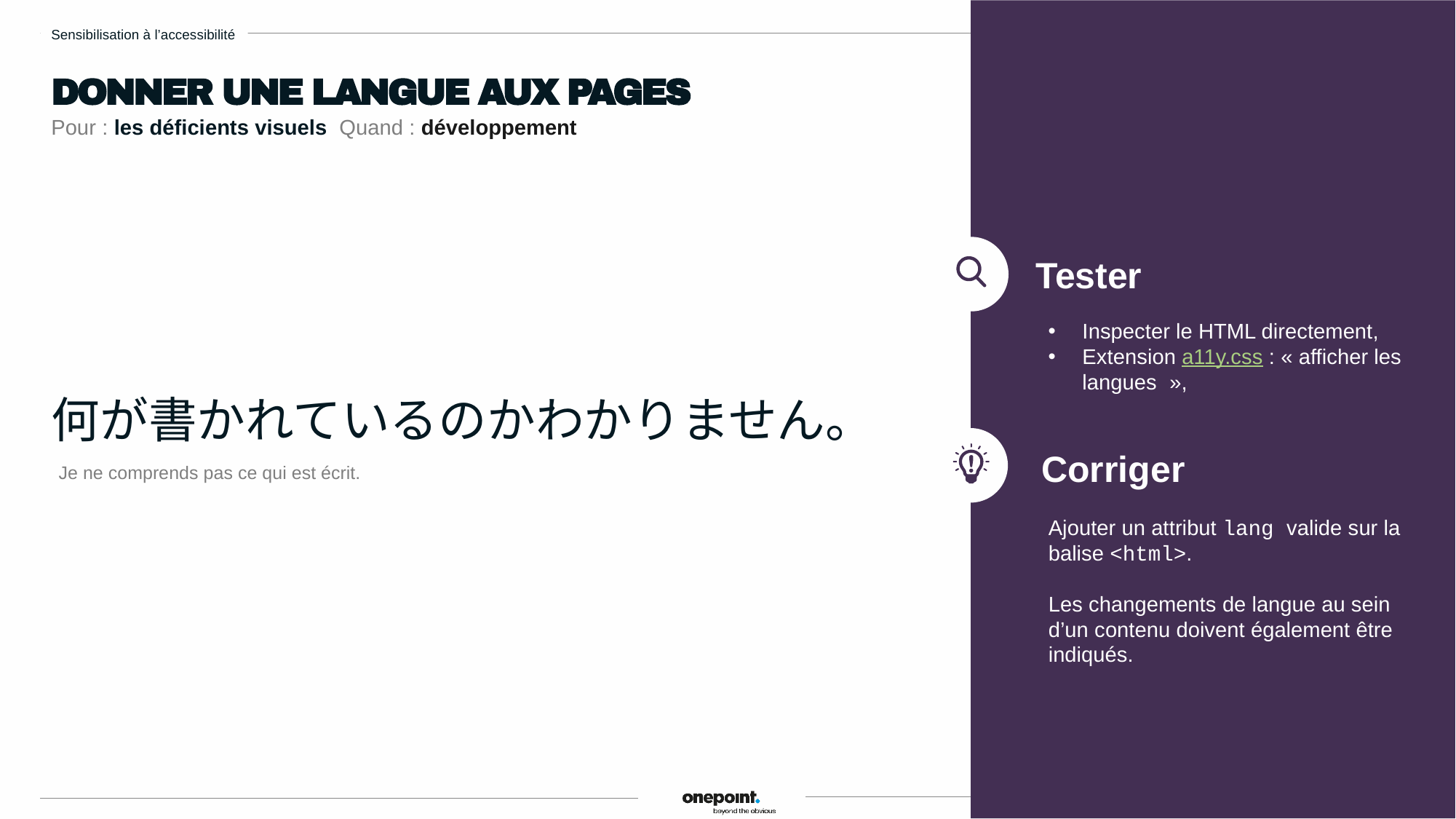

Sensibilisation à l’accessibilité
Donner une langue aux pages
Pour : les déficients visuels  Quand : développement

Tester

Inspecter le HTML directement,
Extension a11y.css : « afficher les langues »,
何が書かれているのかわかりません。

Corriger

Je ne comprends pas ce qui est écrit.
Ajouter un attribut lang valide sur la balise <html>.

Les changements de langue au sein d’un contenu doivent également être indiqués.